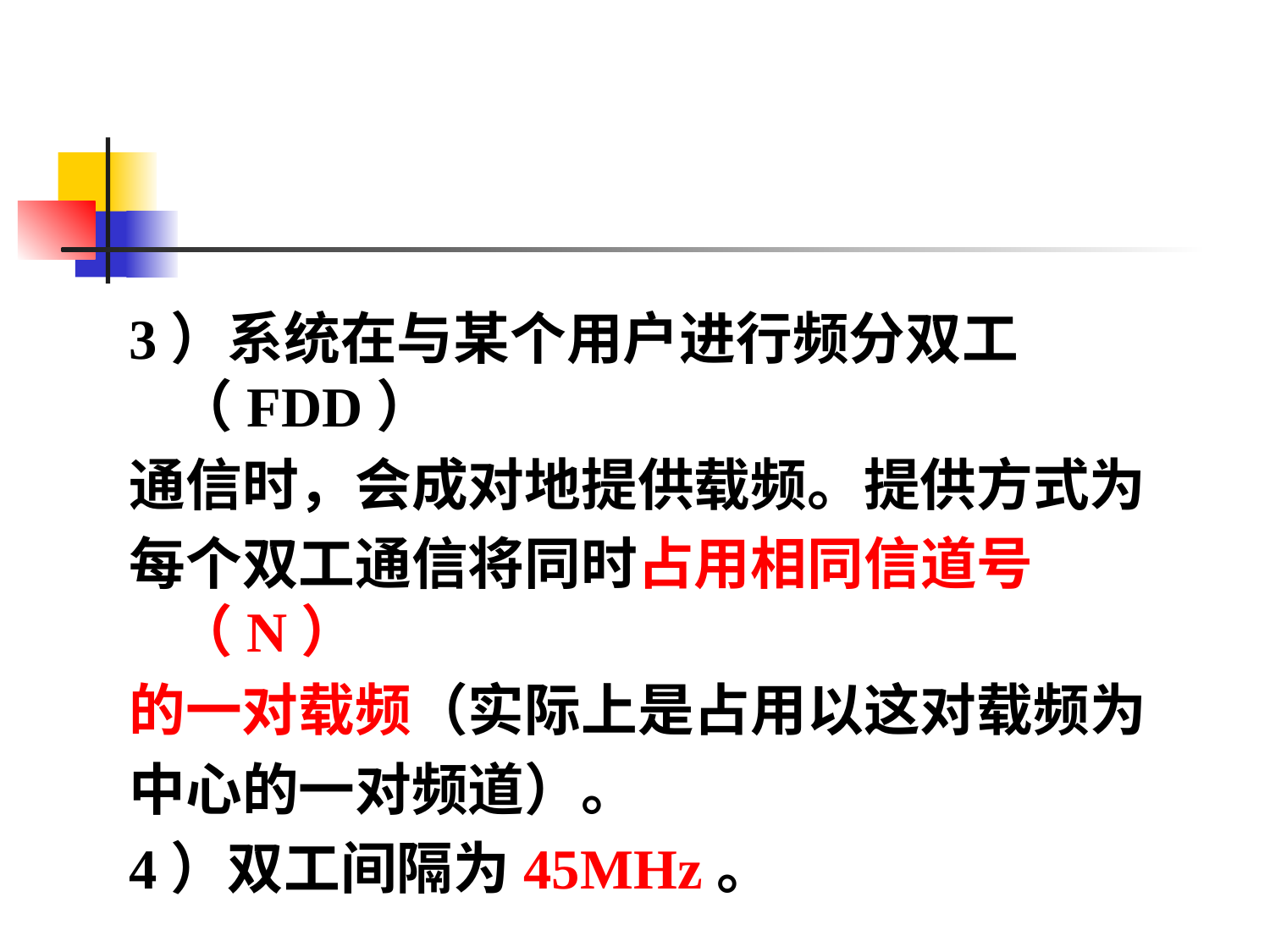

#
3）系统在与某个用户进行频分双工（FDD）
通信时，会成对地提供载频。提供方式为
每个双工通信将同时占用相同信道号（N）
的一对载频（实际上是占用以这对载频为
中心的一对频道）。
4）双工间隔为45MHz。